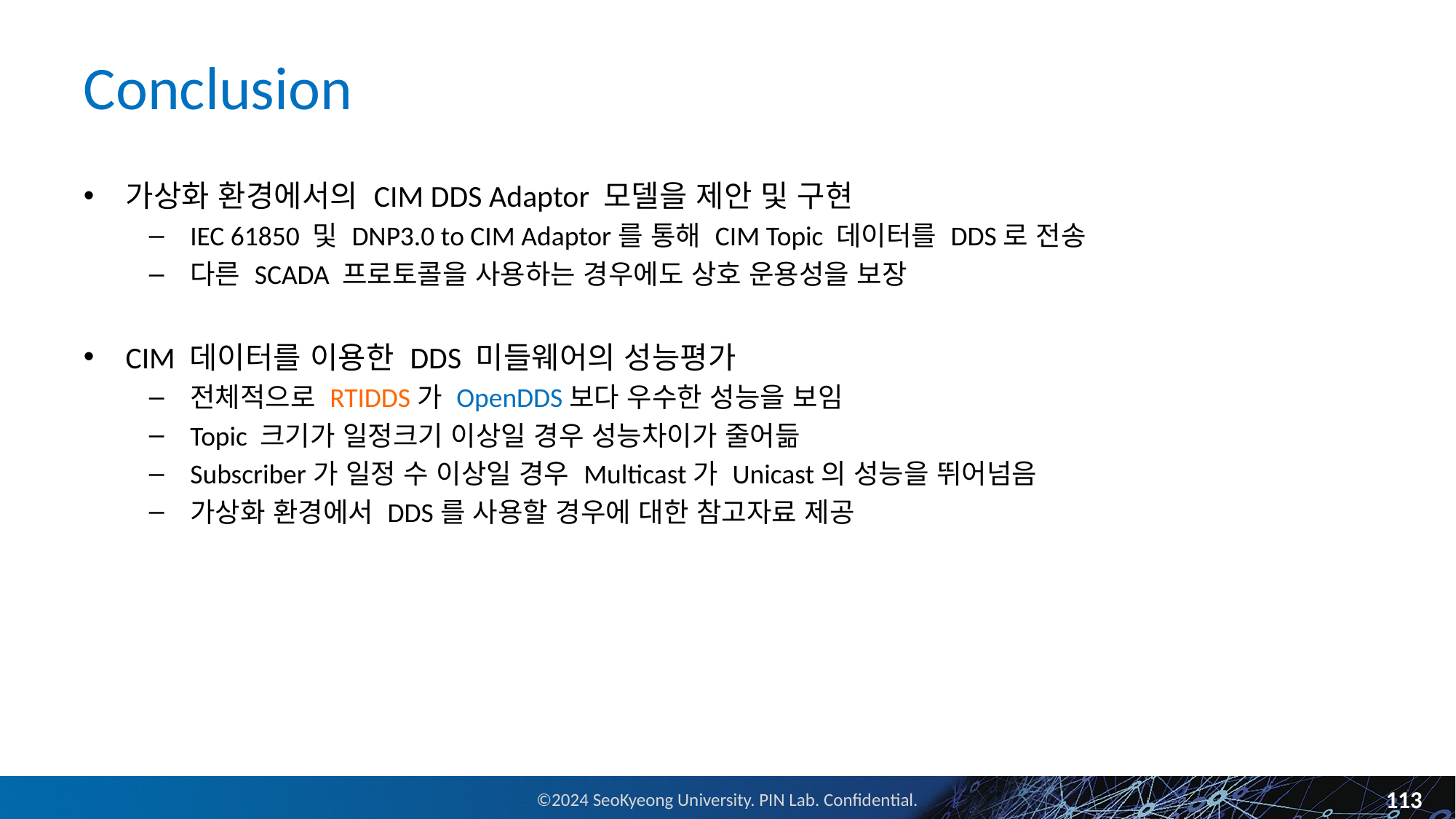

# Conclusion
가상화 환경에서의 CIM DDS Adaptor 모델을 제안 및 구현
IEC 61850 및 DNP3.0 to CIM Adaptor를 통해 CIM Topic 데이터를 DDS로 전송
다른 SCADA 프로토콜을 사용하는 경우에도 상호 운용성을 보장

CIM 데이터를 이용한 DDS 미들웨어의 성능평가
전체적으로 RTIDDS가 OpenDDS보다 우수한 성능을 보임
Topic 크기가 일정크기 이상일 경우 성능차이가 줄어듦
Subscriber가 일정 수 이상일 경우 Multicast가 Unicast의 성능을 뛰어넘음
가상화 환경에서 DDS를 사용할 경우에 대한 참고자료 제공
113